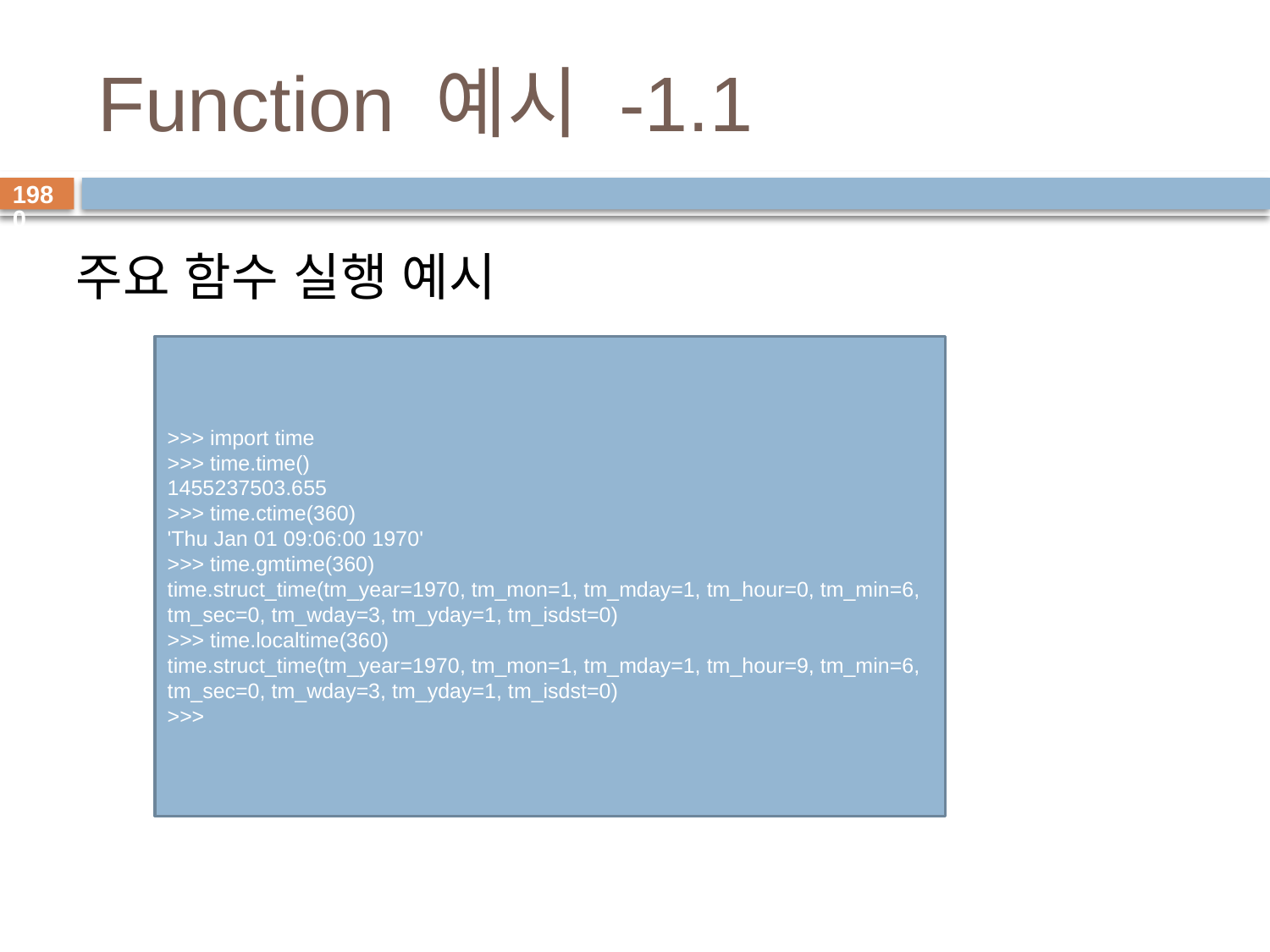

# Function 예시 -1.1
1980
주요 함수 실행 예시
>>> import time
>>> time.time()
1455237503.655
>>> time.ctime(360)
'Thu Jan 01 09:06:00 1970'
>>> time.gmtime(360)
time.struct_time(tm_year=1970, tm_mon=1, tm_mday=1, tm_hour=0, tm_min=6, tm_sec=0, tm_wday=3, tm_yday=1, tm_isdst=0)
>>> time.localtime(360)
time.struct_time(tm_year=1970, tm_mon=1, tm_mday=1, tm_hour=9, tm_min=6, tm_sec=0, tm_wday=3, tm_yday=1, tm_isdst=0)
>>>